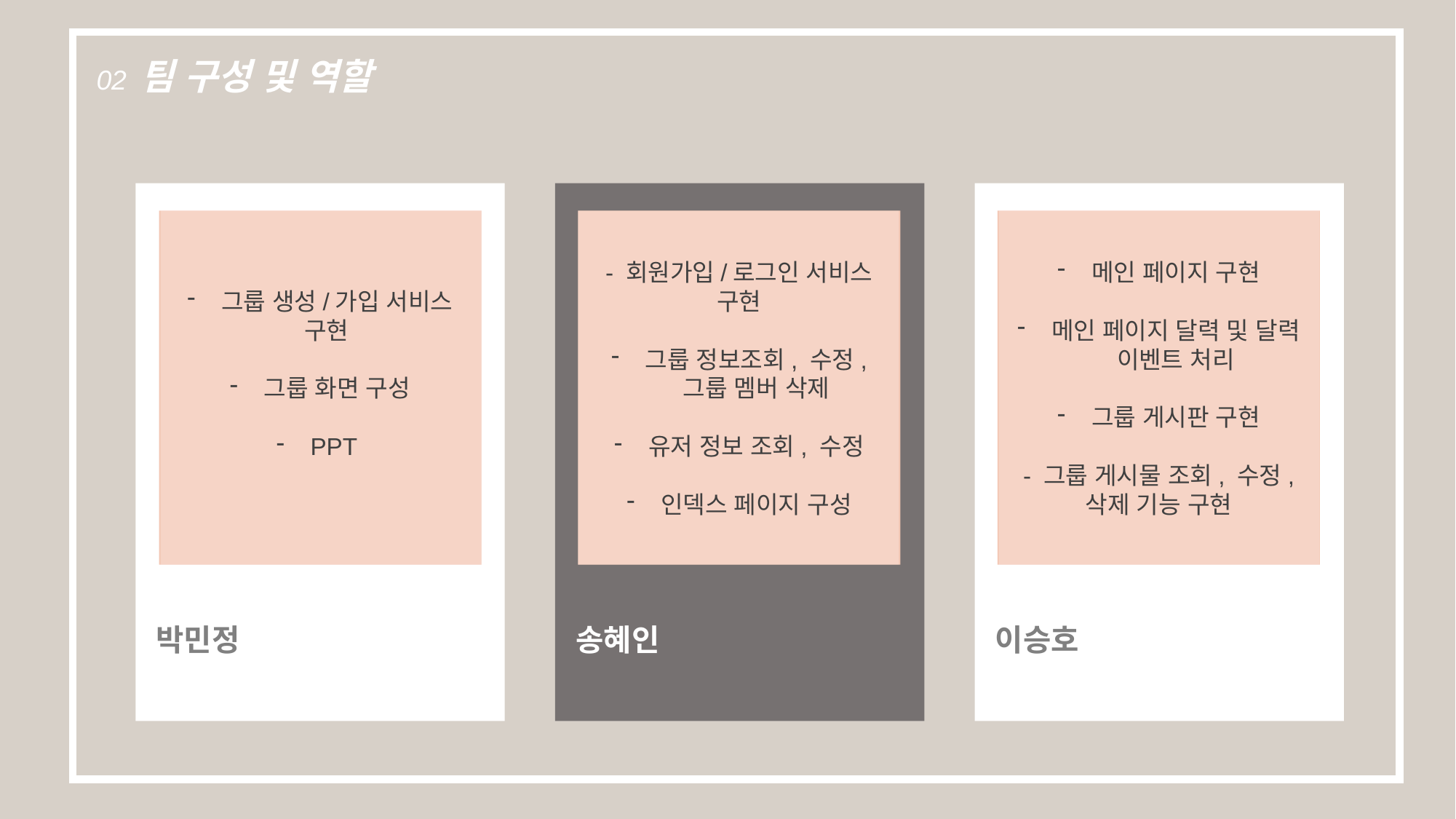

02 팀 구성 및 역할

그룹 생성/가입 서비스
 구현

그룹 화면 구성

PPT

- 회원가입/로그인 서비스 구현

그룹 정보조회, 수정, 그룹 멤버 삭제

유저 정보 조회, 수정

인덱스 페이지 구성
메인 페이지 구현

메인 페이지 달력 및 달력 이벤트 처리

그룹 게시판 구현

- 그룹 게시물 조회, 수정, 삭제 기능 구현
박민정
송혜인
이승호